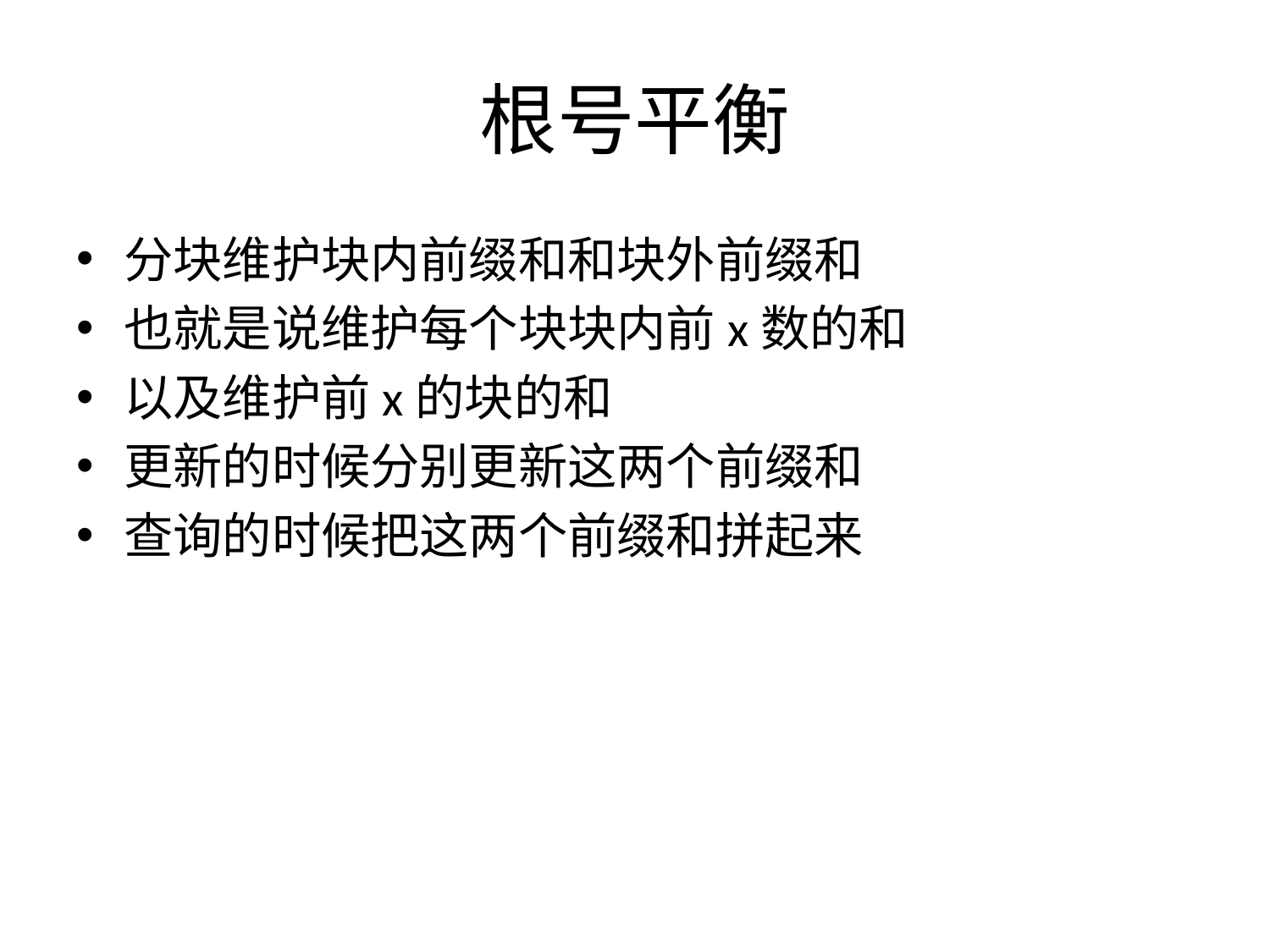

# 根号平衡
分块维护块内前缀和和块外前缀和
也就是说维护每个块块内前x数的和
以及维护前x的块的和
更新的时候分别更新这两个前缀和
查询的时候把这两个前缀和拼起来